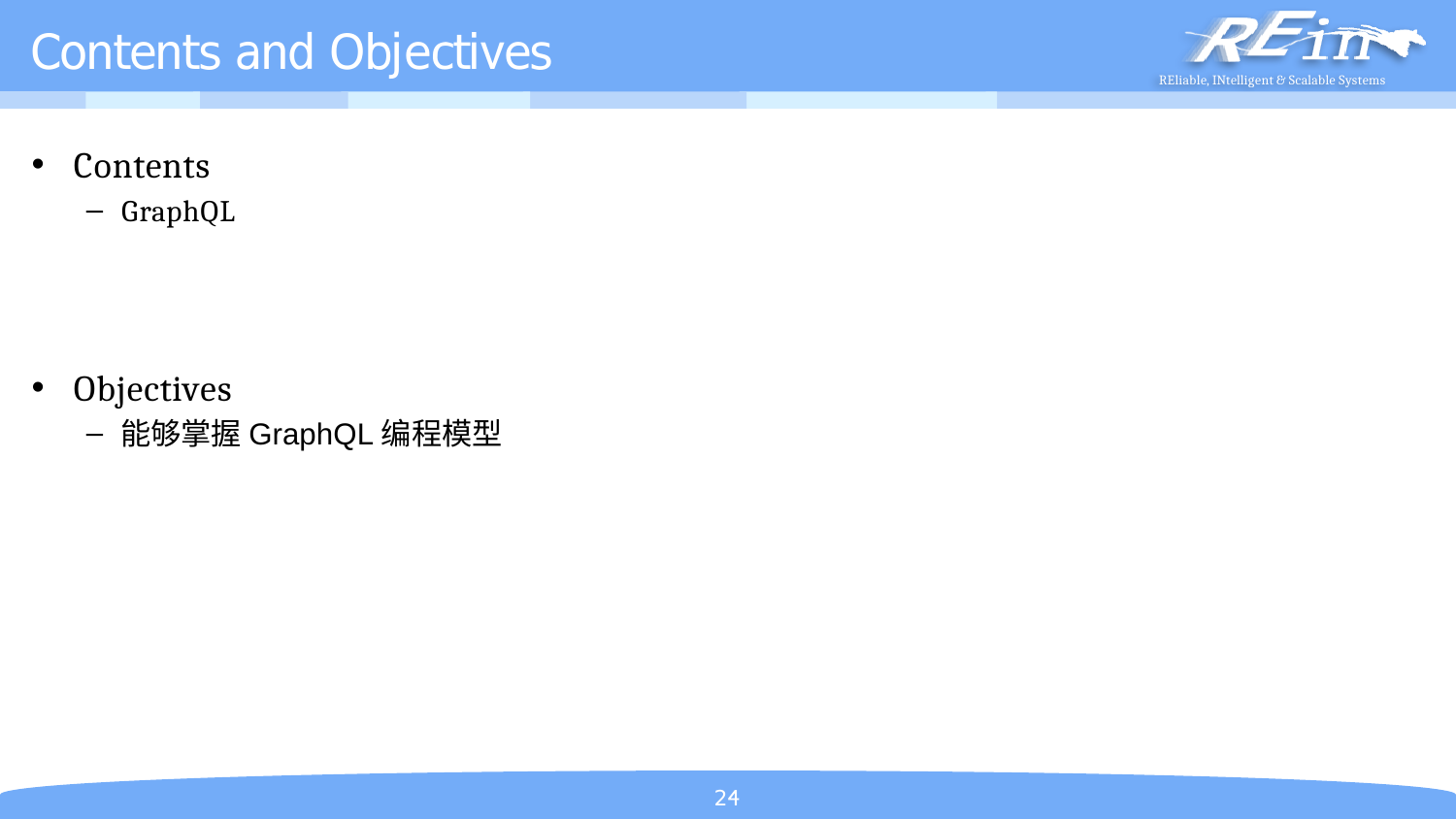

# Contents and Objectives
Contents
GraphQL

Objectives
能够掌握GraphQL编程模型

24